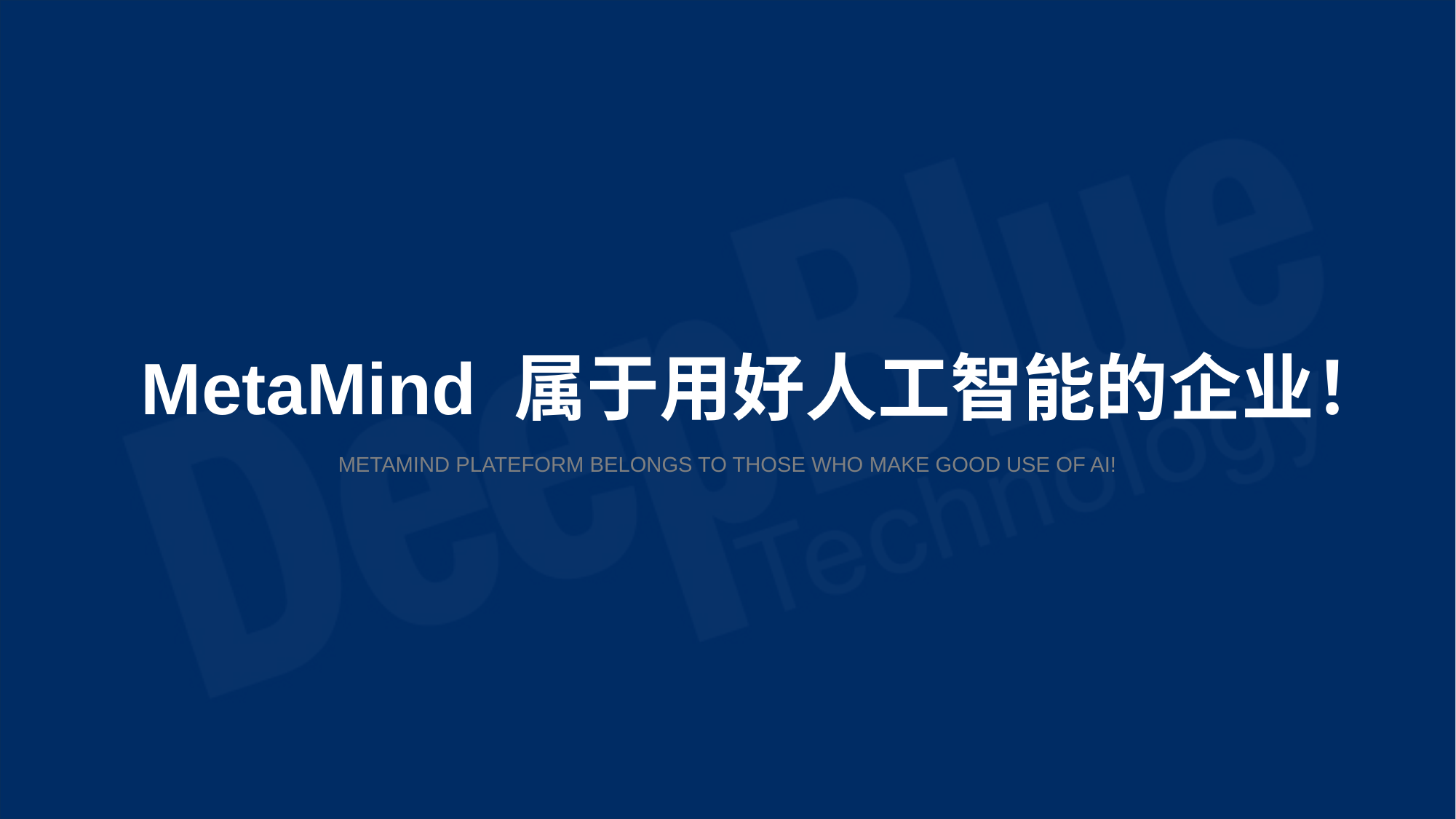

MetaMind 属于用好人工智能的企业！
METAMIND PLATEFORM BELONGS TO THOSE WHO MAKE GOOD USE OF AI!